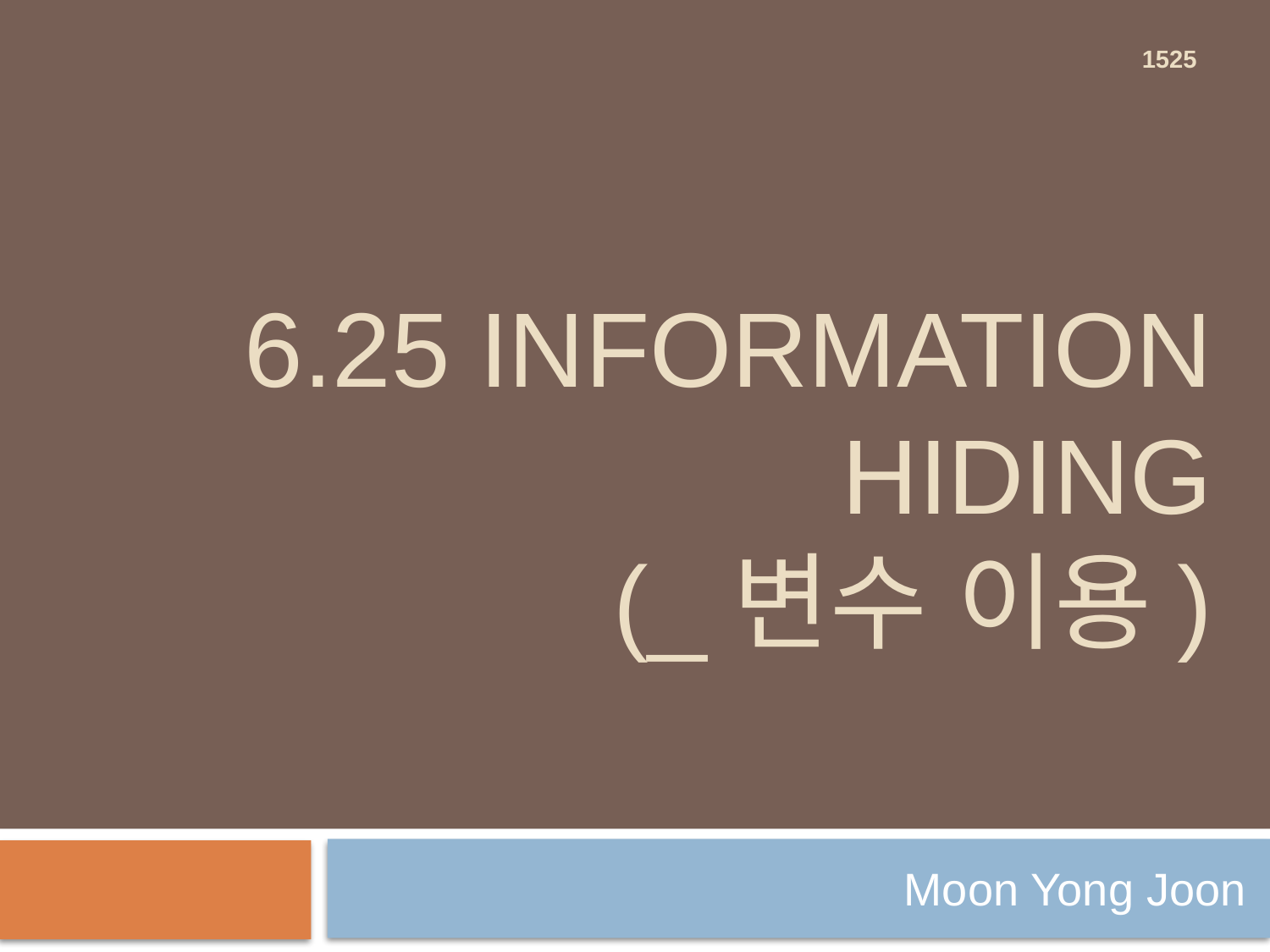

1525
# 6.25 Information Hiding (_변수 이용)
Moon Yong Joon